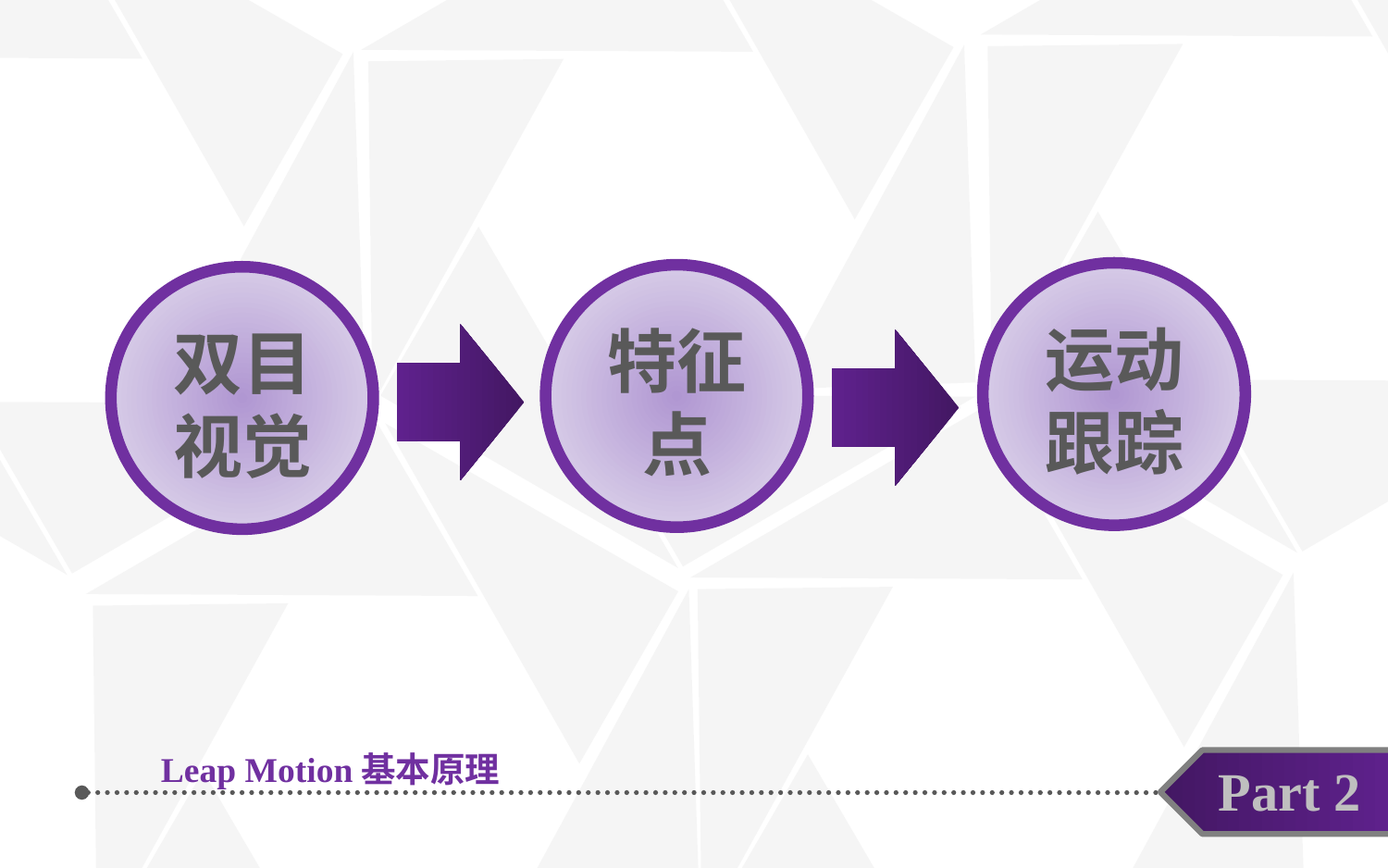

运动跟踪
特征点
双目视觉

Leap Motion基本原理
Part 2